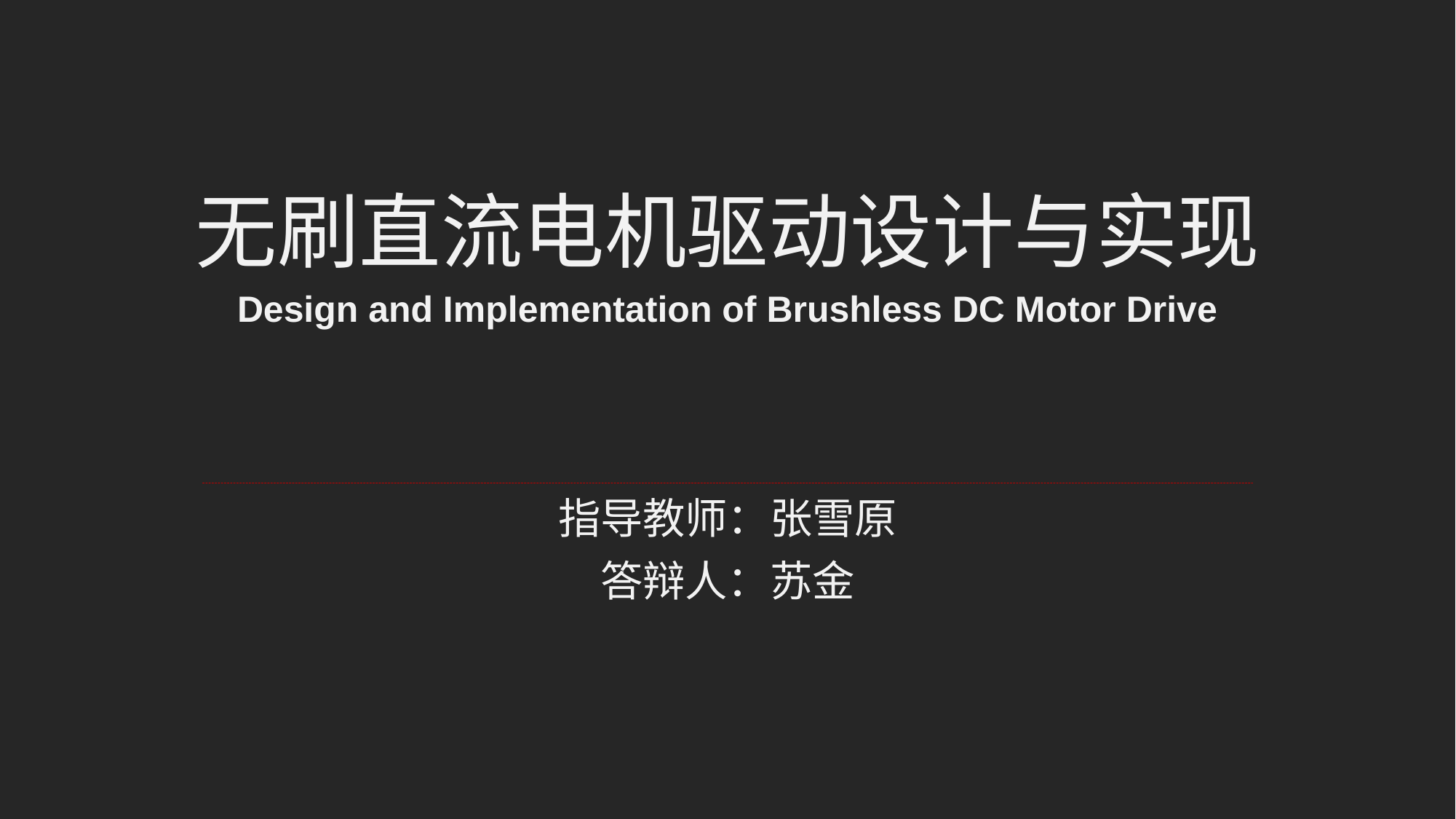

# 无刷直流电机驱动设计与实现
Design and Implementation of Brushless DC Motor Drive
指导教师：张雪原
答辩人：苏金